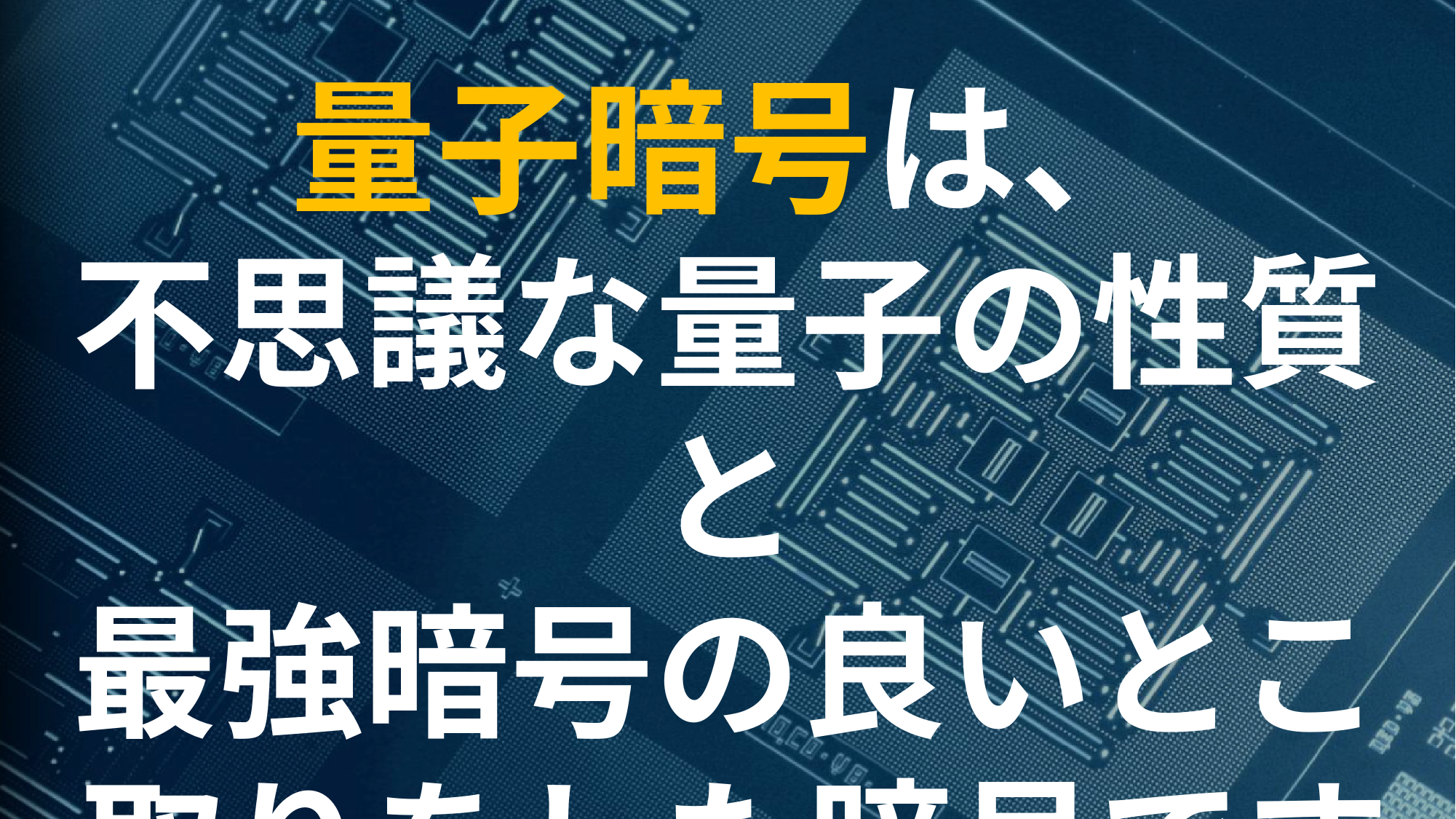

量子暗号は、
不思議な量子の性質と
最強暗号の良いとこ取りをした暗号です。